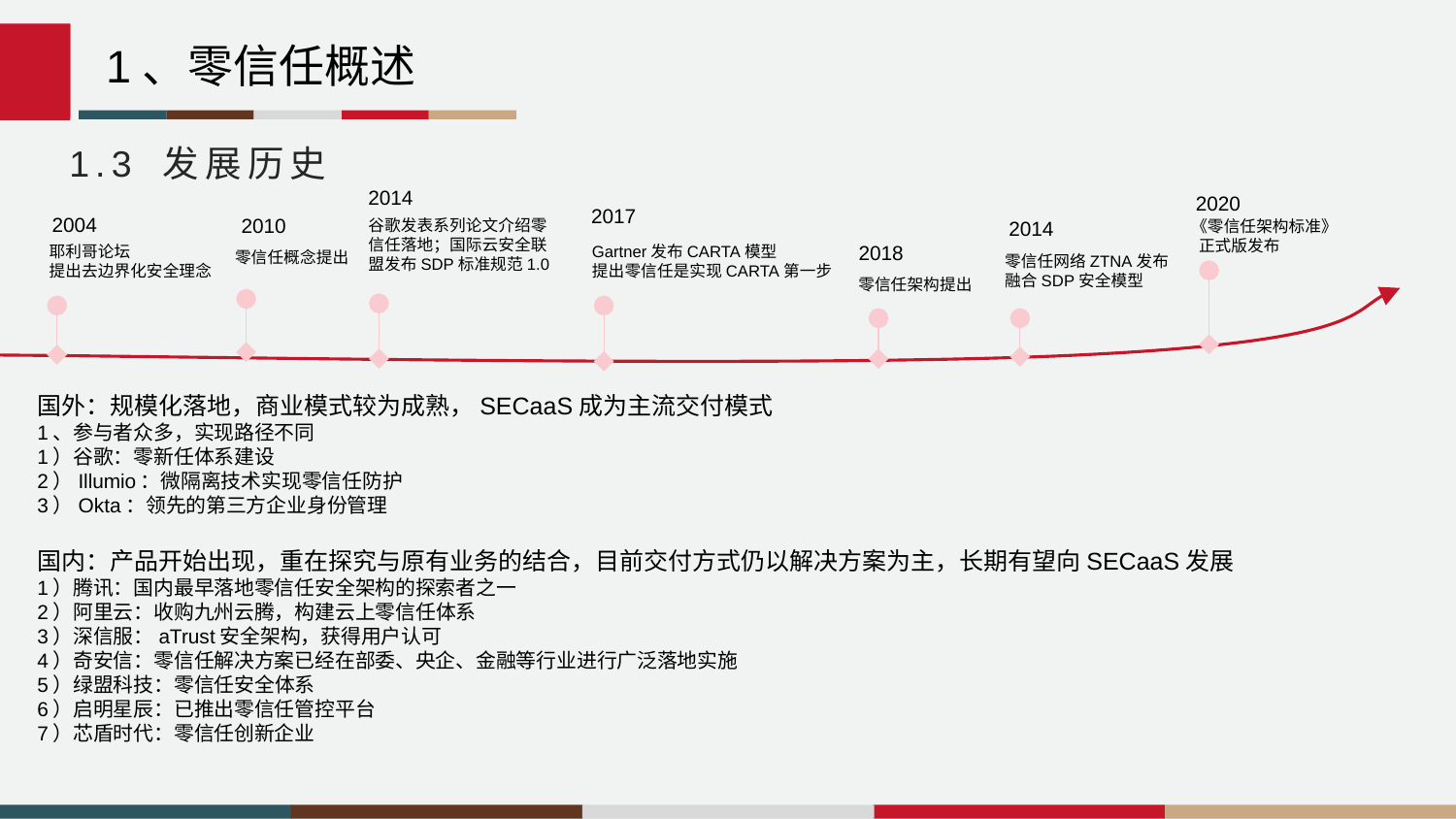

ImpTraceLabele7b36a6a063cb1856104ac76b244a51a@=

1、零信任概述

1.3 发展历史
2014
2020
2017
2004
2010
谷歌发表系列论文介绍零信任落地；国际云安全联盟发布SDP标准规范1.0
2014
《零信任架构标准》
 正式版发布
2018
耶利哥论坛
提出去边界化安全理念
Gartner发布CARTA模型
提出零信任是实现CARTA第一步
零信任概念提出
零信任网络ZTNA发布
融合SDP安全模型
零信任架构提出

国外：规模化落地，商业模式较为成熟，SECaaS成为主流交付模式
1、参与者众多，实现路径不同
1）谷歌：零新任体系建设
2）Illumio：微隔离技术实现零信任防护
3）Okta：领先的第三方企业身份管理

国内：产品开始出现，重在探究与原有业务的结合，目前交付方式仍以解决方案为主，长期有望向SECaaS发展
1）腾讯：国内最早落地零信任安全架构的探索者之一
2）阿里云：收购九州云腾，构建云上零信任体系
3）深信服：aTrust安全架构，获得用户认可
4）奇安信：零信任解决方案已经在部委、央企、金融等行业进行广泛落地实施
5）绿盟科技：零信任安全体系
6）启明星辰：已推出零信任管控平台
7）芯盾时代：零信任创新企业